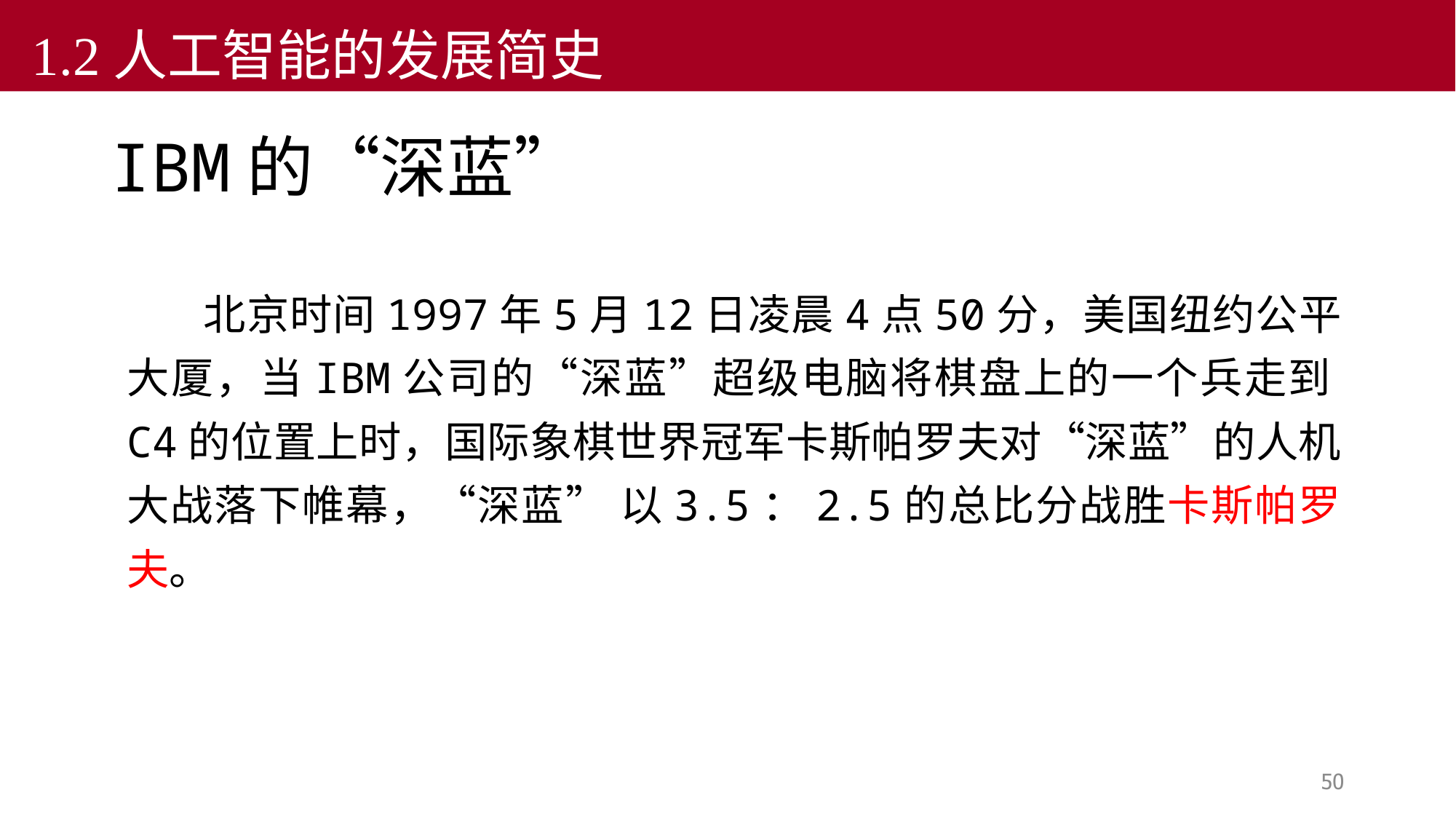

1.2人工智能的发展简史
# IBM的“深蓝”
         北京时间1997年5月12日凌晨4点50分，美国纽约公平大厦，当IBM公司的“深蓝”超级电脑将棋盘上的一个兵走到C4的位置上时，国际象棋世界冠军卡斯帕罗夫对“深蓝”的人机大战落下帷幕，“深蓝” 以3.5：2.5的总比分战胜卡斯帕罗夫。

50